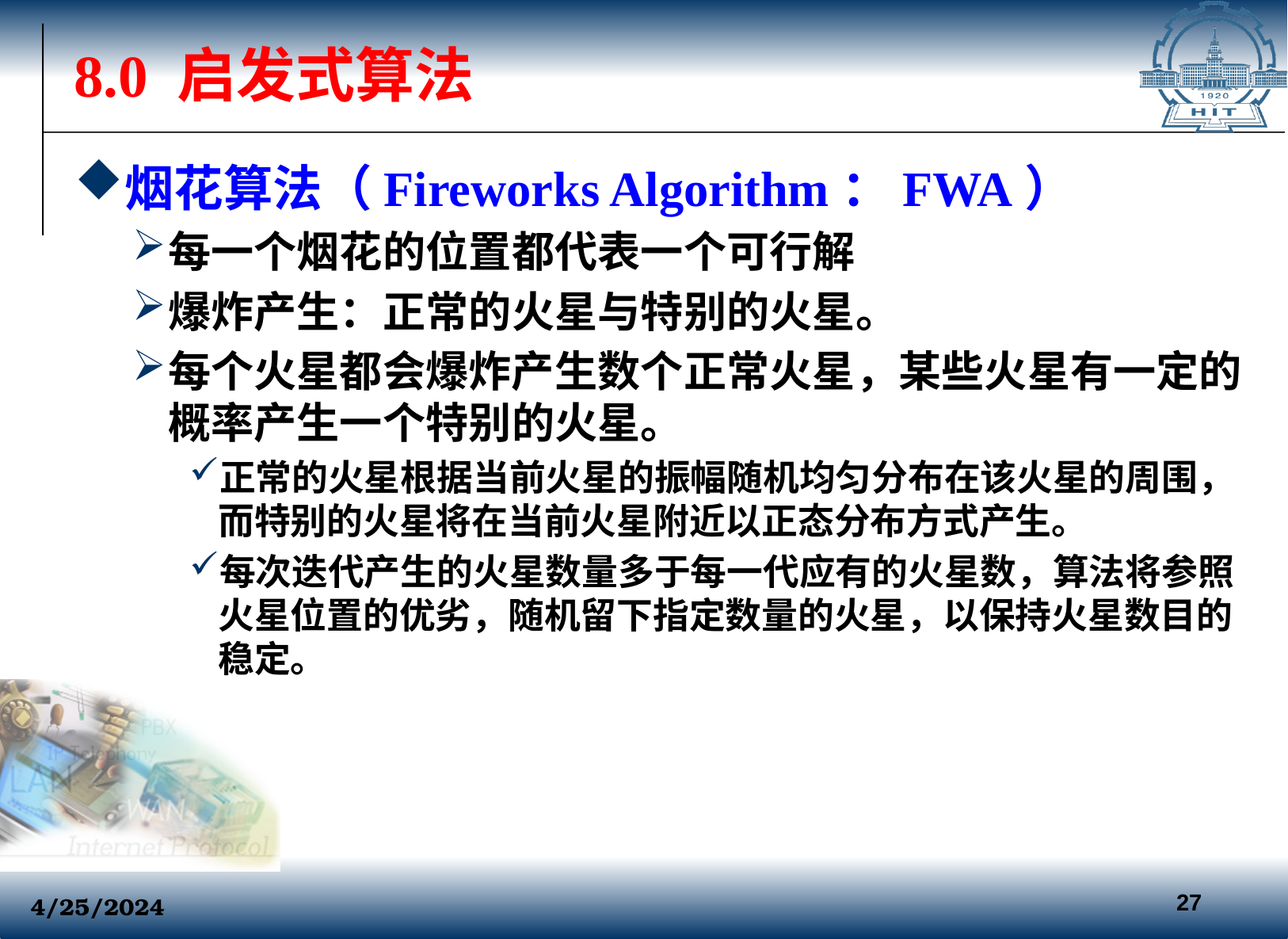

# 8.0 启发式算法
烟花算法（Fireworks Algorithm：FWA）
每一个烟花的位置都代表一个可行解
爆炸产生：正常的火星与特别的火星。
每个火星都会爆炸产生数个正常火星，某些火星有一定的概率产生一个特别的火星。
正常的火星根据当前火星的振幅随机均匀分布在该火星的周围，而特别的火星将在当前火星附近以正态分布方式产生。
每次迭代产生的火星数量多于每一代应有的火星数，算法将参照火星位置的优劣，随机留下指定数量的火星，以保持火星数目的稳定。